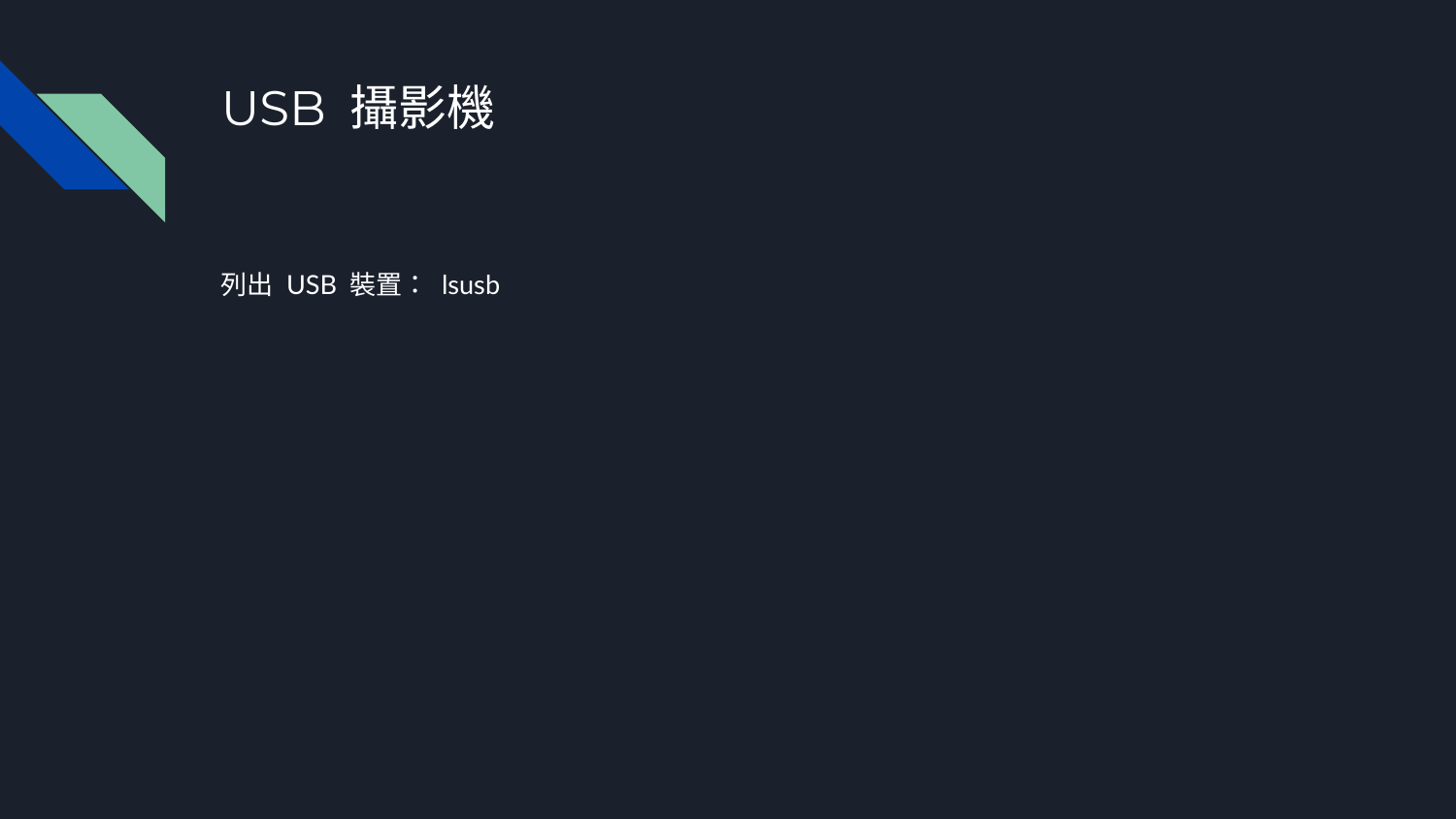

# USB 攝影機
列出 USB 裝置： lsusb